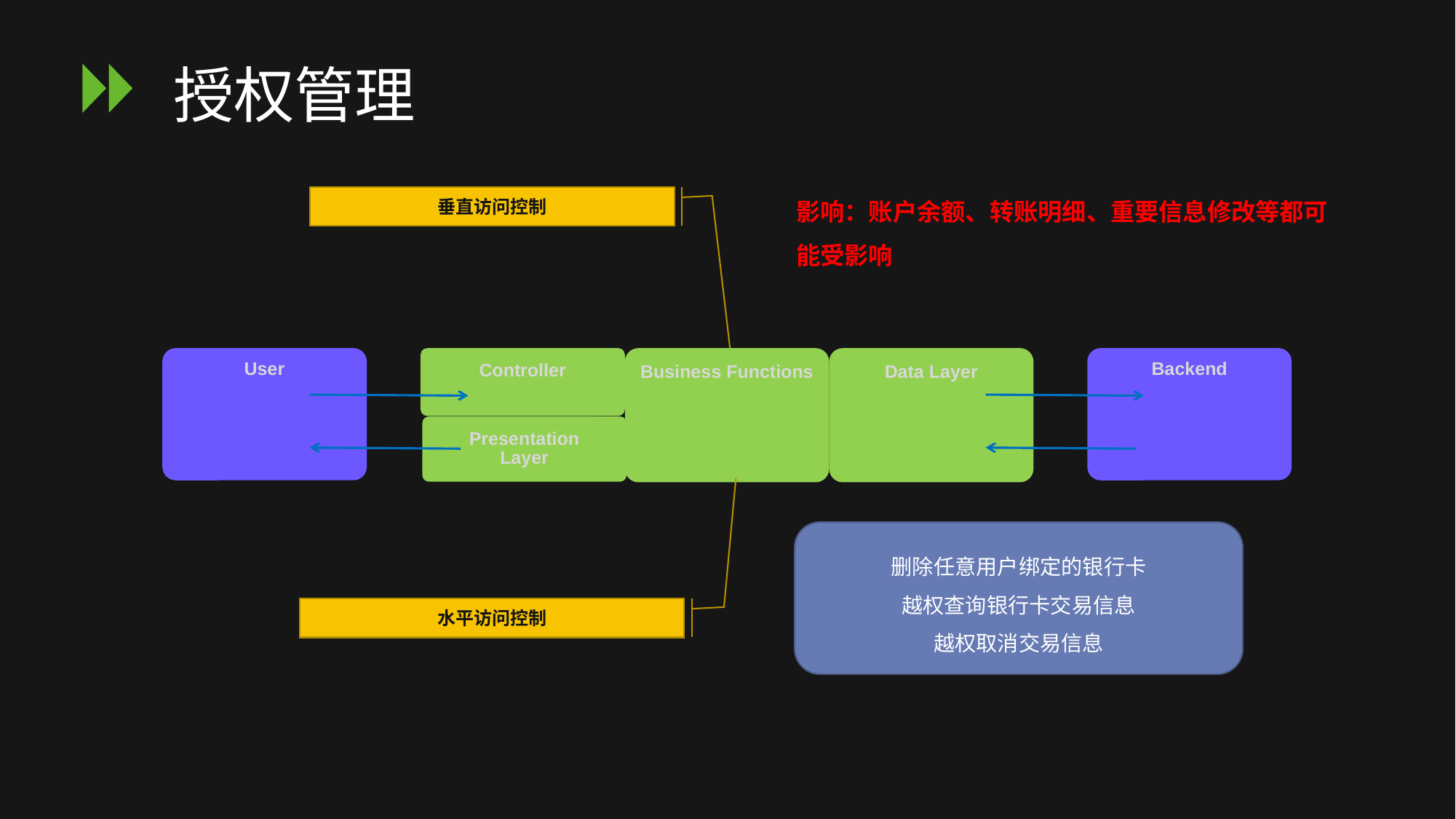

# 授权管理
影响：账户余额、转账明细、重要信息修改等都可能受影响
垂直访问控制
User

Business Functions

Data Layer
Backend

Controller

Presentation
Layer
删除任意用户绑定的银行卡
越权查询银行卡交易信息
越权取消交易信息
水平访问控制